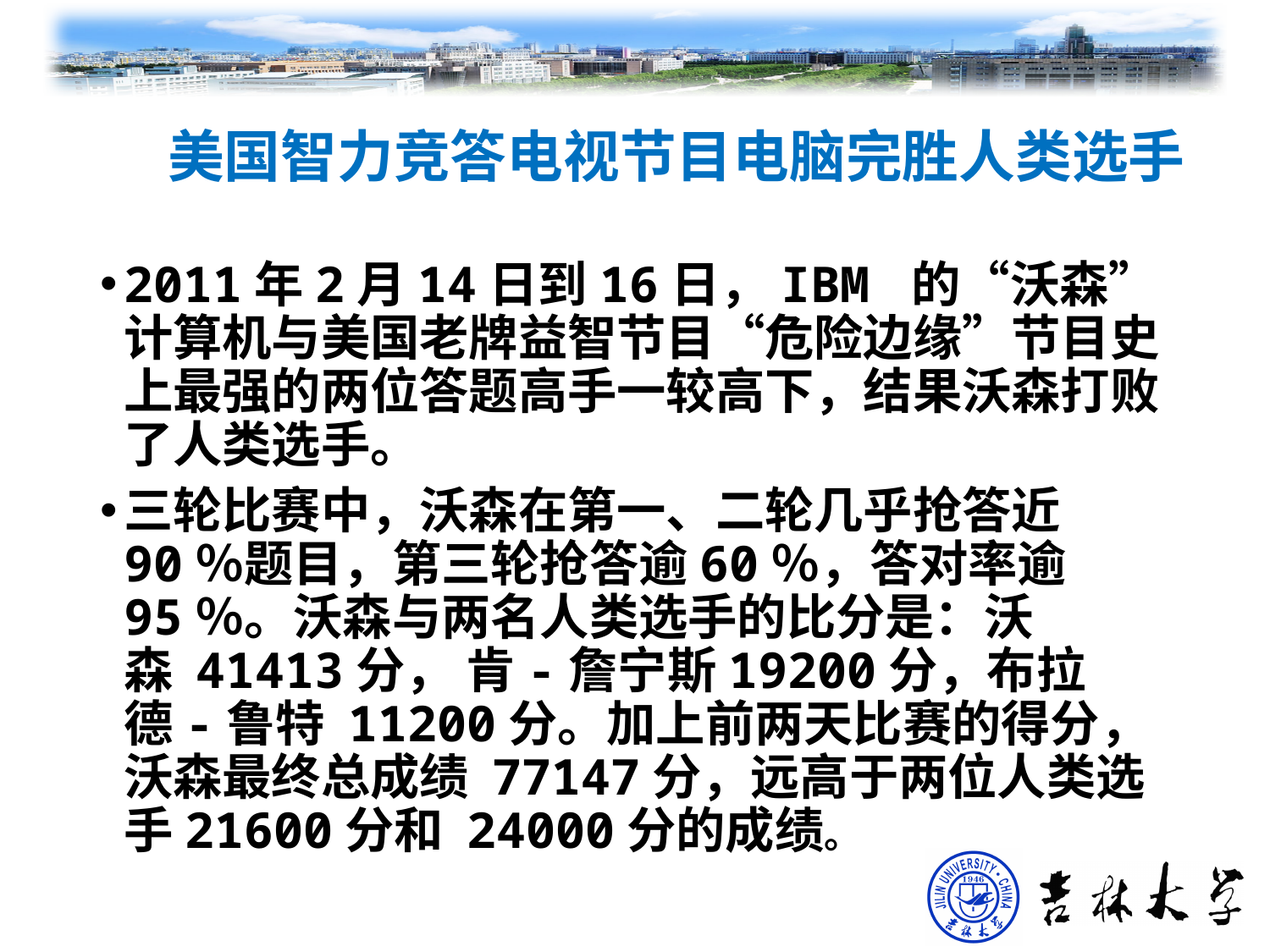

# 美国智力竞答电视节目电脑完胜人类选手
2011年2月14日到16日，IBM 的“沃森”计算机与美国老牌益智节目“危险边缘”节目史上最强的两位答题高手一较高下，结果沃森打败了人类选手。
三轮比赛中，沃森在第一、二轮几乎抢答近90％题目，第三轮抢答逾60％，答对率逾95％。沃森与两名人类选手的比分是：沃森 41413分， 肯-詹宁斯19200分，布拉德-鲁特 11200分。加上前两天比赛的得分，沃森最终总成绩 77147分，远高于两位人类选手21600分和 24000分的成绩。